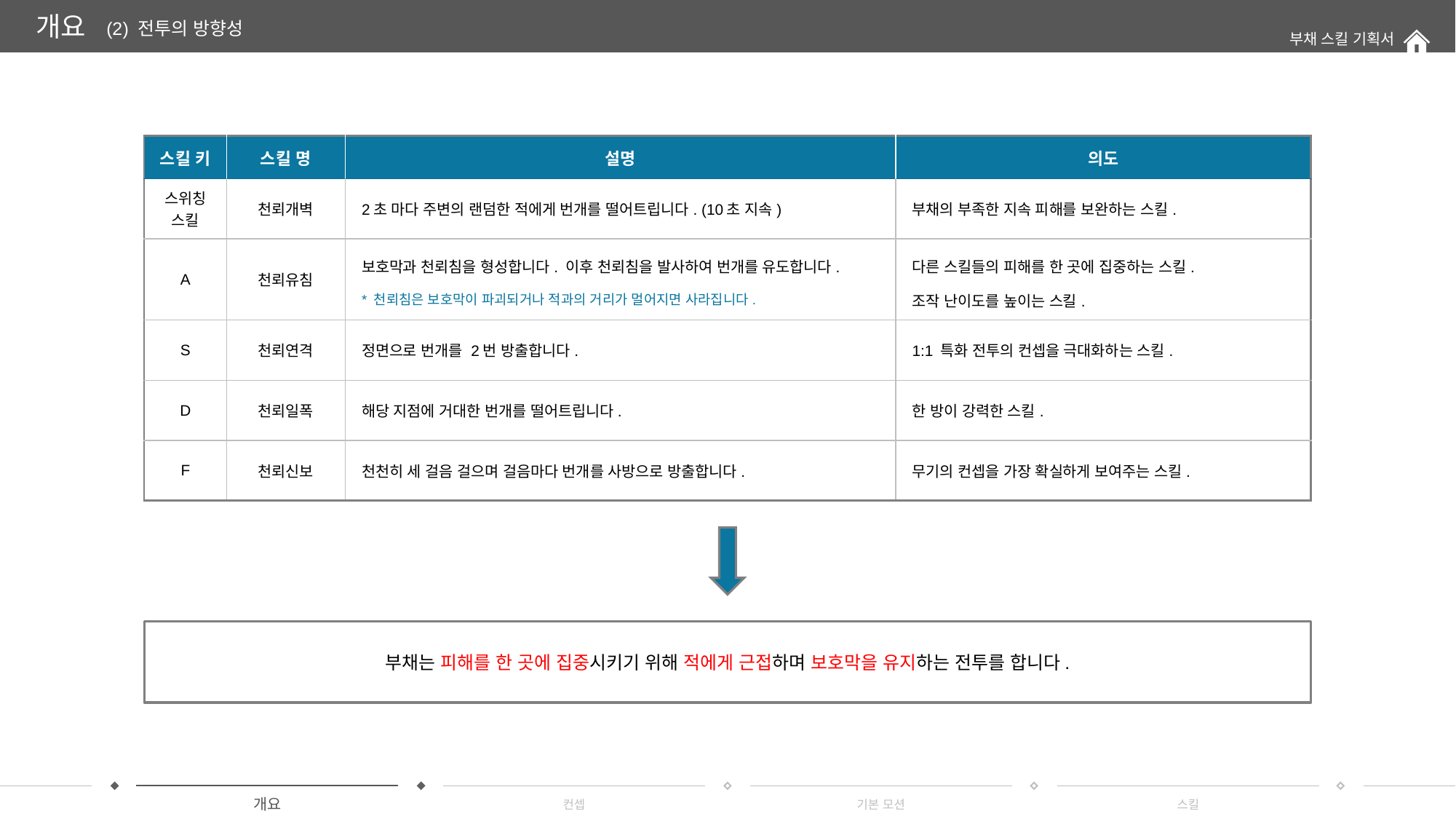

개요
(2) 전투의 방향성
부채 스킬 기획서

볼드
세미볼드
미디움
| 스킬 키 | 스킬 명 | 설명 | 의도 |
| --- | --- | --- | --- |
| 스위칭 스킬 | 천뢰개벽 | 2초 마다 주변의 랜덤한 적에게 번개를 떨어트립니다. (10초 지속) | 부채의 부족한 지속 피해를 보완하는 스킬. |
| A | 천뢰유침 | 보호막과 천뢰침을 형성합니다. 이후 천뢰침을 발사하여 번개를 유도합니다. \* 천뢰침은 보호막이 파괴되거나 적과의 거리가 멀어지면 사라집니다. | 다른 스킬들의 피해를 한 곳에 집중하는 스킬. 조작 난이도를 높이는 스킬. |
| S | 천뢰연격 | 정면으로 번개를 2번 방출합니다. | 1:1 특화 전투의 컨셉을 극대화하는 스킬. |
| D | 천뢰일폭 | 해당 지점에 거대한 번개를 떨어트립니다. | 한 방이 강력한 스킬. |
| F | 천뢰신보 | 천천히 세 걸음 걸으며 걸음마다 번개를 사방으로 방출합니다. | 무기의 컨셉을 가장 확실하게 보여주는 스킬. |

부채는 피해를 한 곳에 집중시키기 위해 적에게 근접하며 보호막을 유지하는 전투를 합니다.

컨셉
개요
기본 모션
스킬